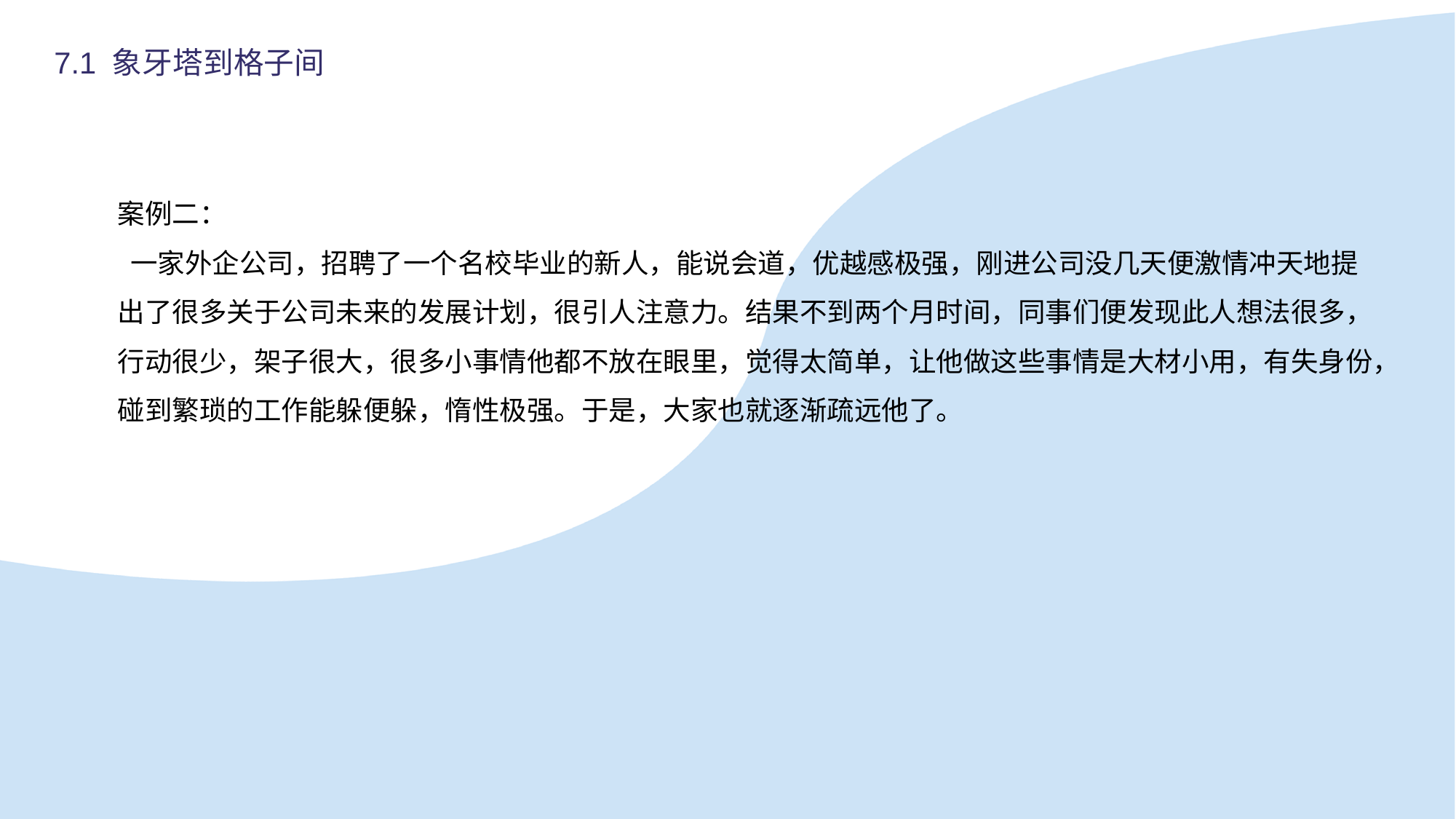

7.1 象牙塔到格子间
案例二：
 一家外企公司，招聘了一个名校毕业的新人，能说会道，优越感极强，刚进公司没几天便激情冲天地提出了很多关于公司未来的发展计划，很引人注意力。结果不到两个月时间，同事们便发现此人想法很多，行动很少，架子很大，很多小事情他都不放在眼里，觉得太简单，让他做这些事情是大材小用，有失身份，碰到繁琐的工作能躲便躲，惰性极强。于是，大家也就逐渐疏远他了。